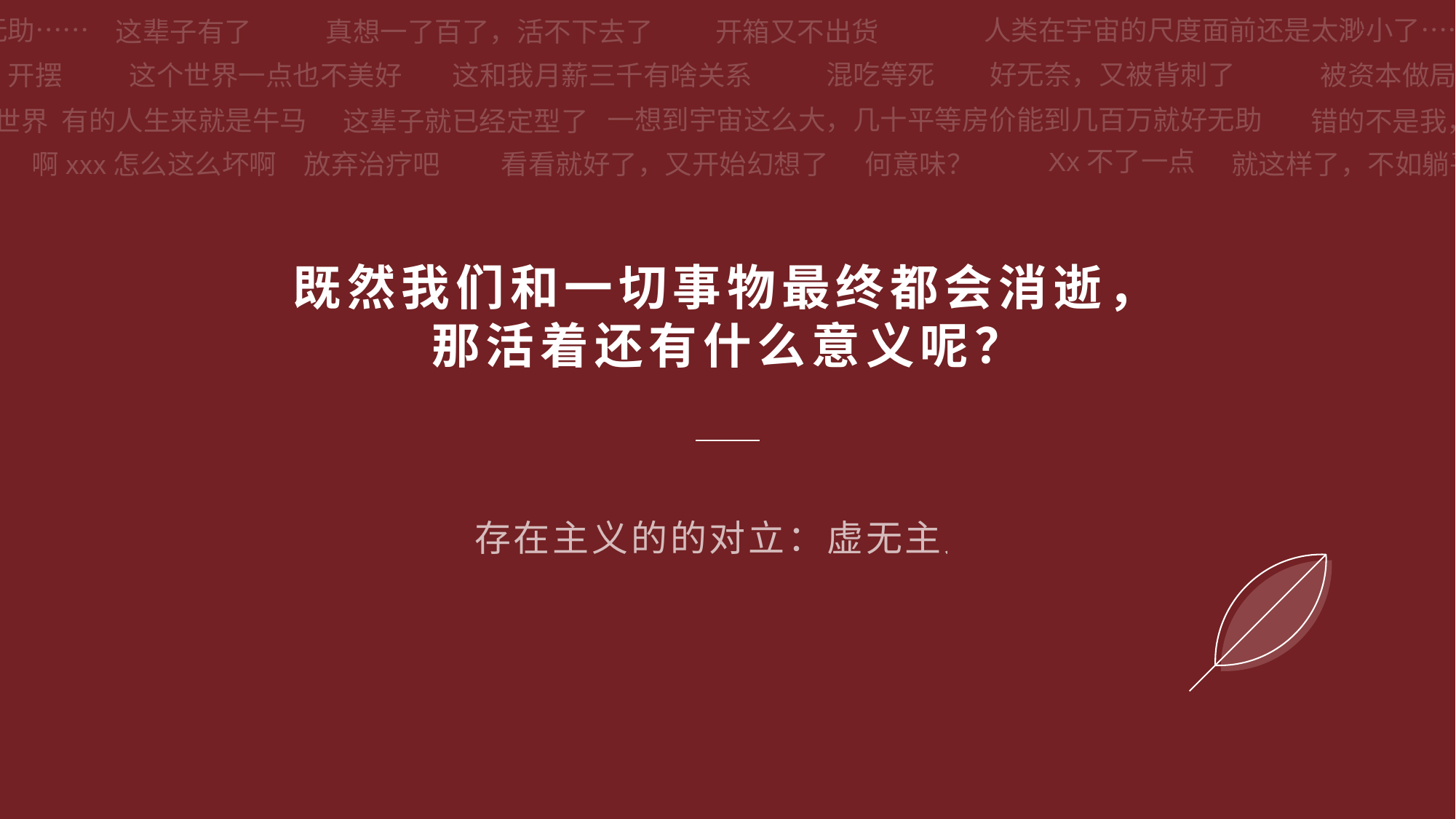

人类在宇宙的尺度面前还是太渺小了……好无助……
真想一了百了，活不下去了
开箱又不出货
这辈子有了
人类在宇宙的尺度面前还是太渺小了……好无助……
真想一了百了，活不下去了
开箱又不出货
这辈子有了
混吃等死
好无奈，又被背刺了
开摆
这个世界一点也不美好
这和我月薪三千有啥关系
被资本做局了
混吃等死
好无奈，又被背刺了
开摆
这个世界一点也不美好
这和我月薪三千有啥关系
被资本做局了
一想到宇宙这么大，几十平等房价能到几百万就好无助
有的人生来就是牛马
这辈子就已经定型了
错的不是我，是这个世界
一想到宇宙这么大，几十平等房价能到几百万就好无助
有的人生来就是牛马
这辈子就已经定型了
错的不是我，是这个世界
# 既然我们和一切事物最终都会消逝， 那活着还有什么意义呢？
Xx不了一点
放弃治疗吧
何意味？
就这样了，不如躺平
啊xxx怎么这么坏啊
看看就好了，又开始幻想了
Xx不了一点
放弃治疗吧
何意味？
就这样了，不如躺平
啊xxx怎么这么坏啊
看看就好了，又开始幻想了
存在主义的的对立：虚无主义